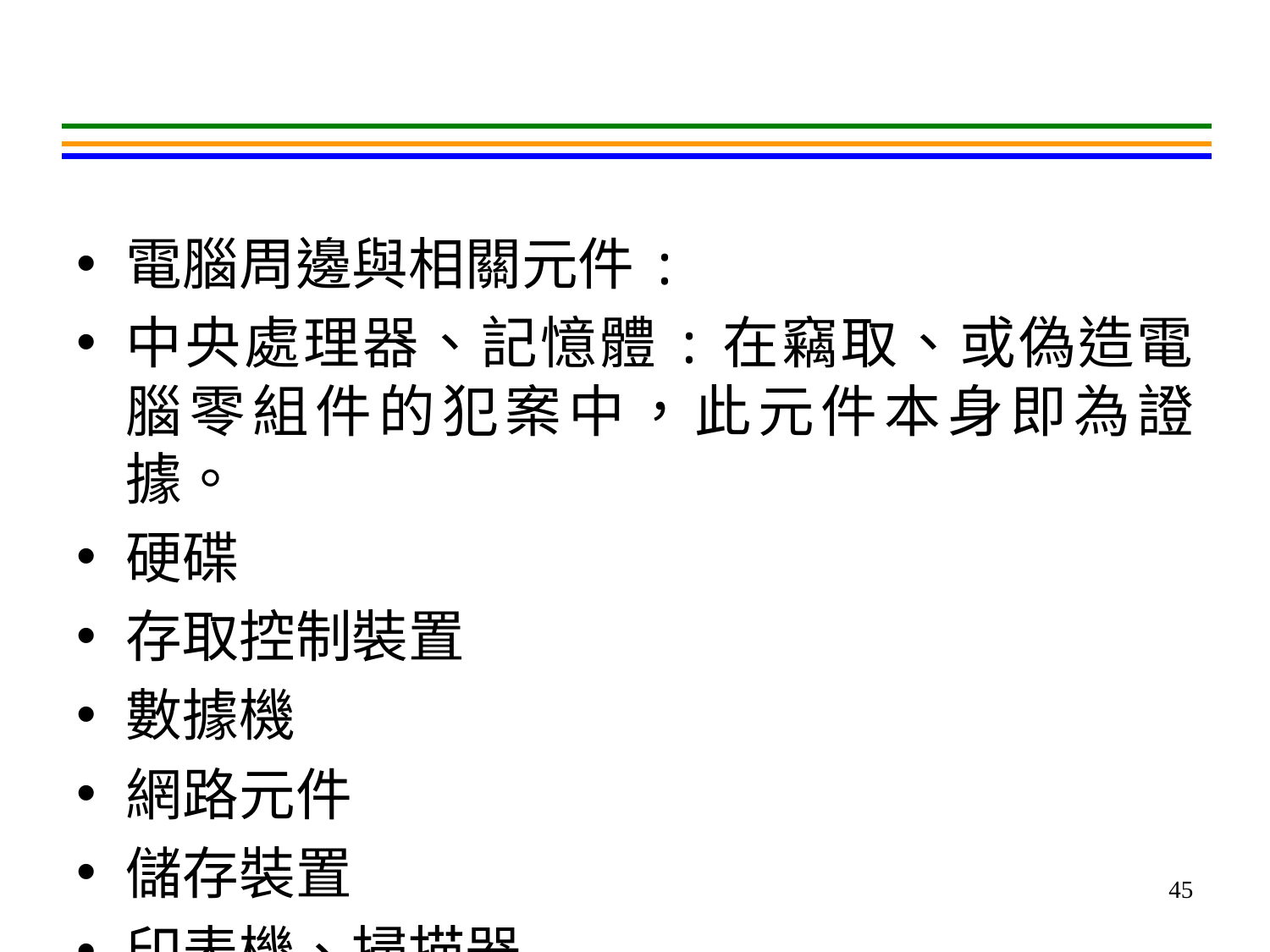

#
電腦周邊與相關元件:
中央處理器、記憶體:在竊取、或偽造電腦零組件的犯案中，此元件本身即為證據。
硬碟
存取控制裝置
數據機
網路元件
儲存裝置
印表機、掃描器

45